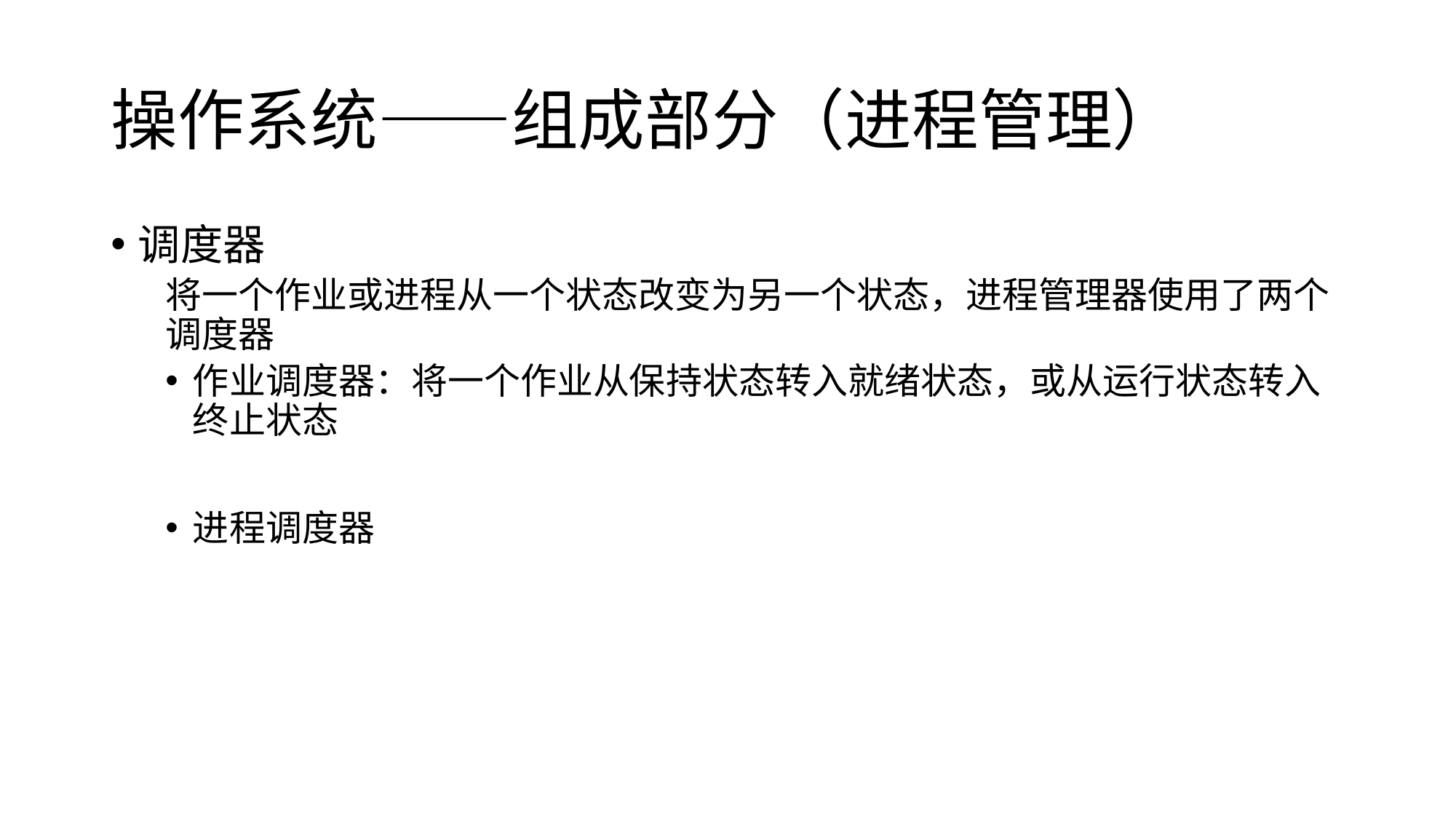

# 操作系统——组成部分（进程管理）
调度器
将一个作业或进程从一个状态改变为另一个状态，进程管理器使用了两个调度器
作业调度器：将一个作业从保持状态转入就绪状态，或从运行状态转入终止状态

进程调度器